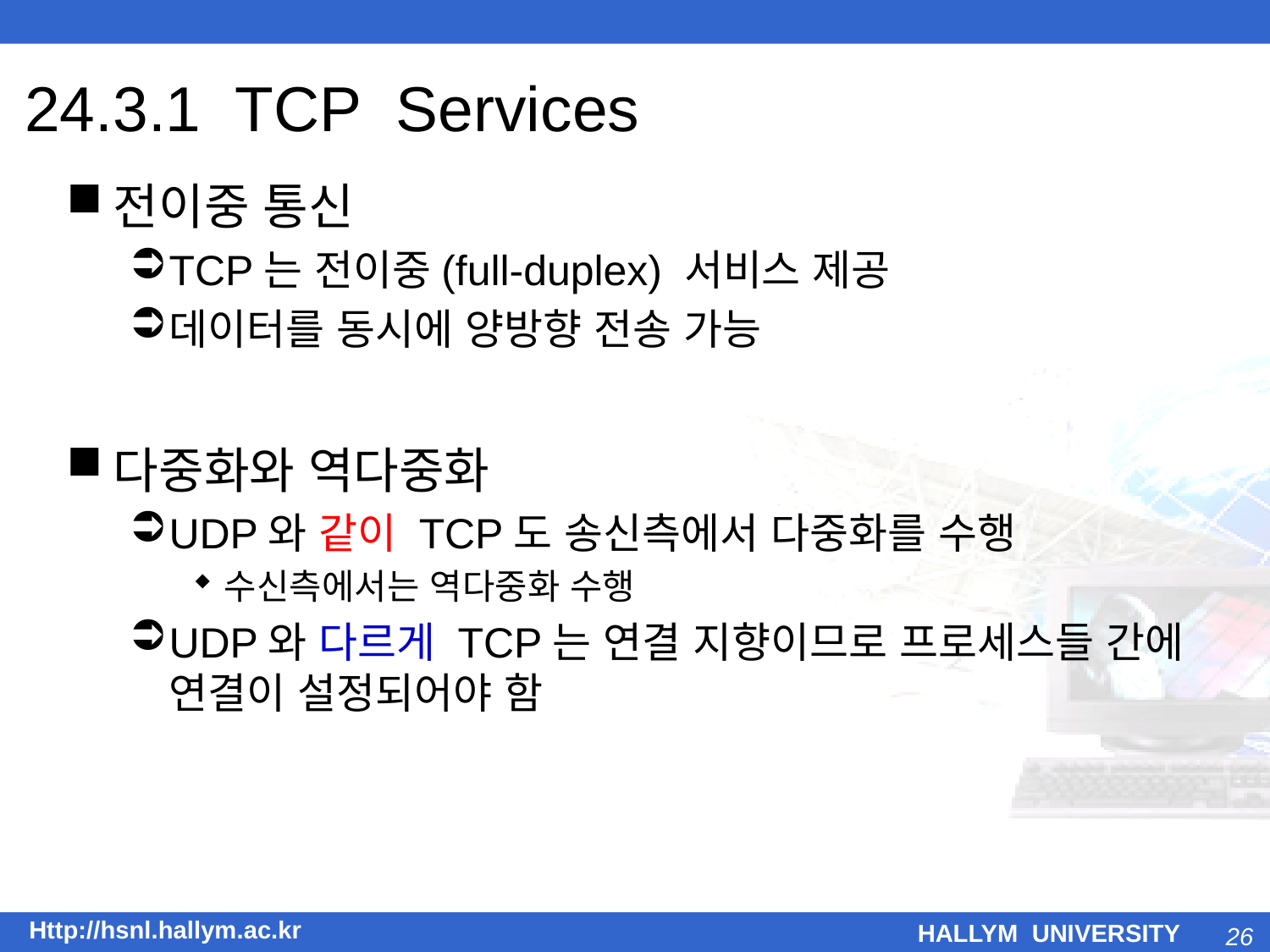

# 24.3.1  TCP  Services
전이중 통신
TCP는 전이중(full-duplex) 서비스 제공
데이터를 동시에 양방향 전송 가능

다중화와 역다중화
UDP와 같이 TCP도 송신측에서 다중화를 수행
수신측에서는 역다중화 수행
UDP와 다르게 TCP는 연결 지향이므로 프로세스들 간에 연결이 설정되어야 함
26